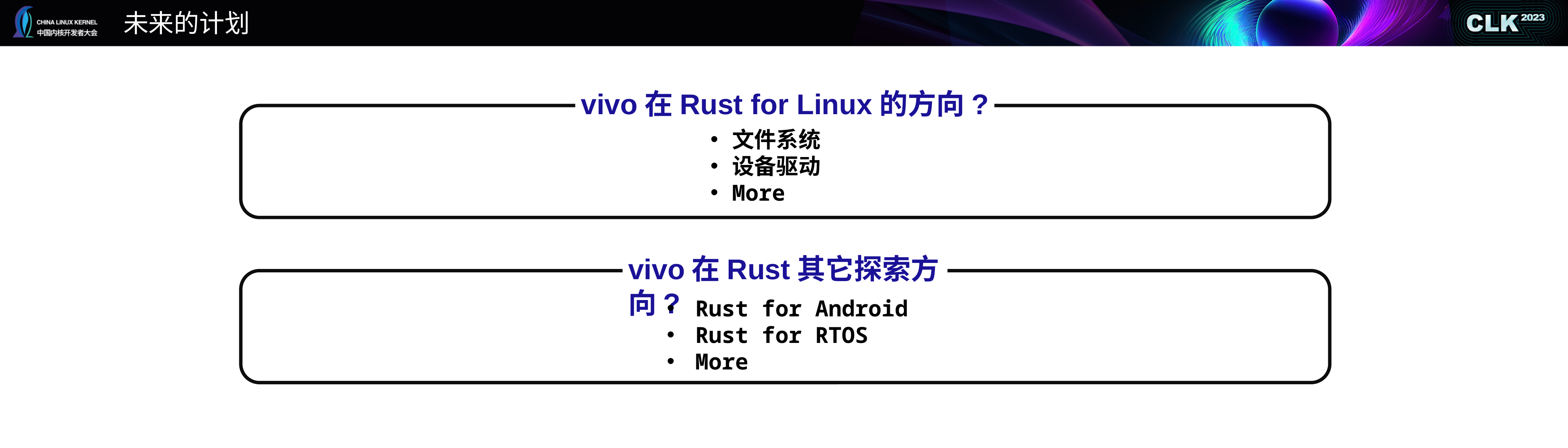

# 未来的计划
vivo在Rust for Linux的方向?

文件系统
设备驱动
More
vivo在Rust其它探索方向?

Rust for Android
Rust for RTOS
More